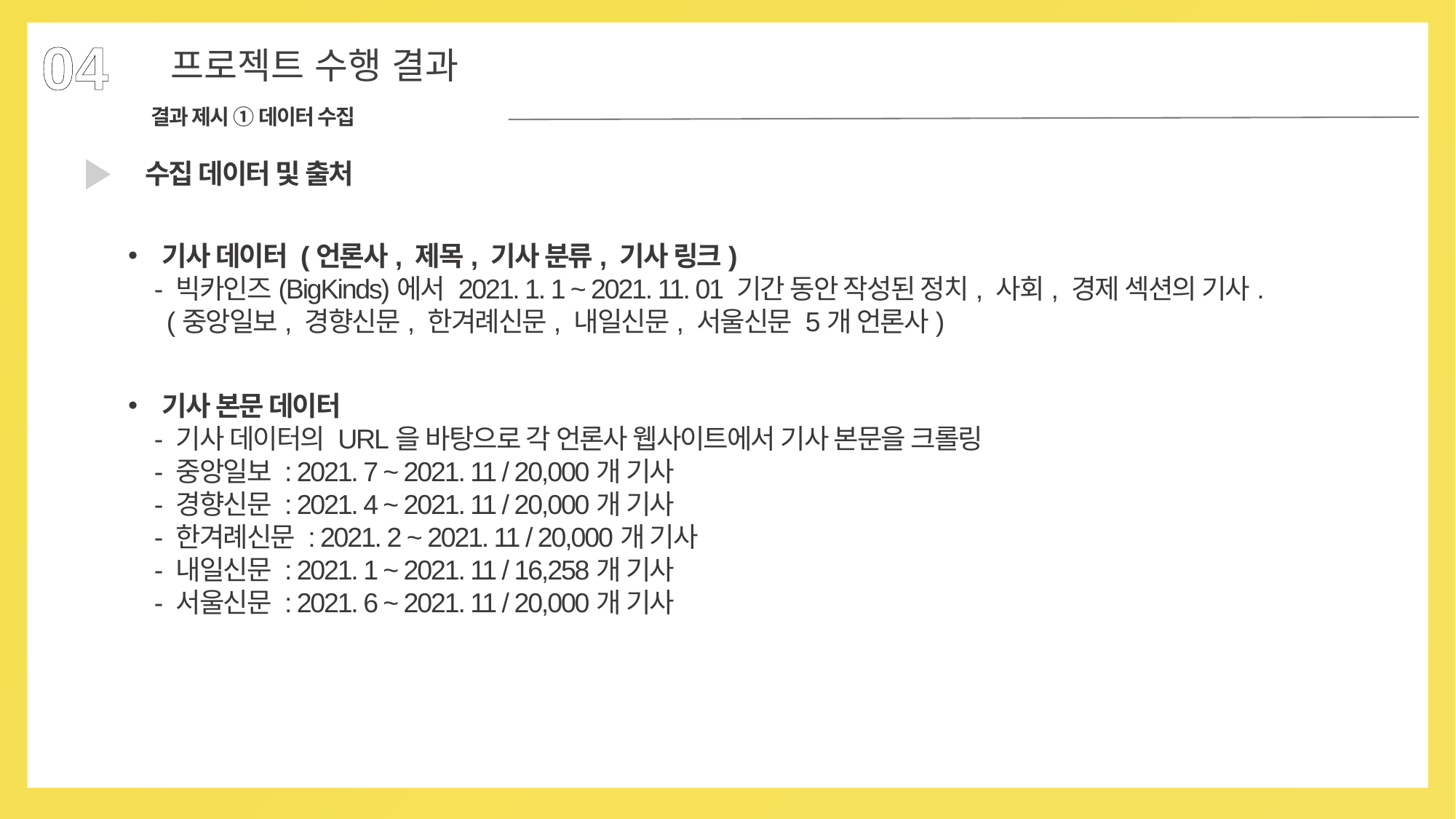

04
프로젝트 수행 결과
결과 제시 ① 데이터 수집
▶
수집 데이터 및 출처
기사 데이터 (언론사, 제목, 기사 분류, 기사 링크)
    - 빅카인즈(BigKinds)에서 2021. 1. 1 ~ 2021. 11. 01 기간 동안 작성된 정치, 사회, 경제 섹션의 기사.
      (중앙일보, 경향신문, 한겨례신문, 내일신문, 서울신문 5개 언론사)
기사 본문 데이터
    - 기사 데이터의 URL을 바탕으로 각 언론사 웹사이트에서 기사 본문을 크롤링
    - 중앙일보 : 2021. 7 ~ 2021. 11 / 20,000개 기사
    - 경향신문 : 2021. 4 ~ 2021. 11 / 20,000개 기사
    - 한겨례신문 : 2021. 2 ~ 2021. 11 / 20,000개 기사
    - 내일신문 : 2021. 1 ~ 2021. 11 / 16,258개 기사
    - 서울신문 : 2021. 6 ~ 2021. 11 / 20,000개 기사